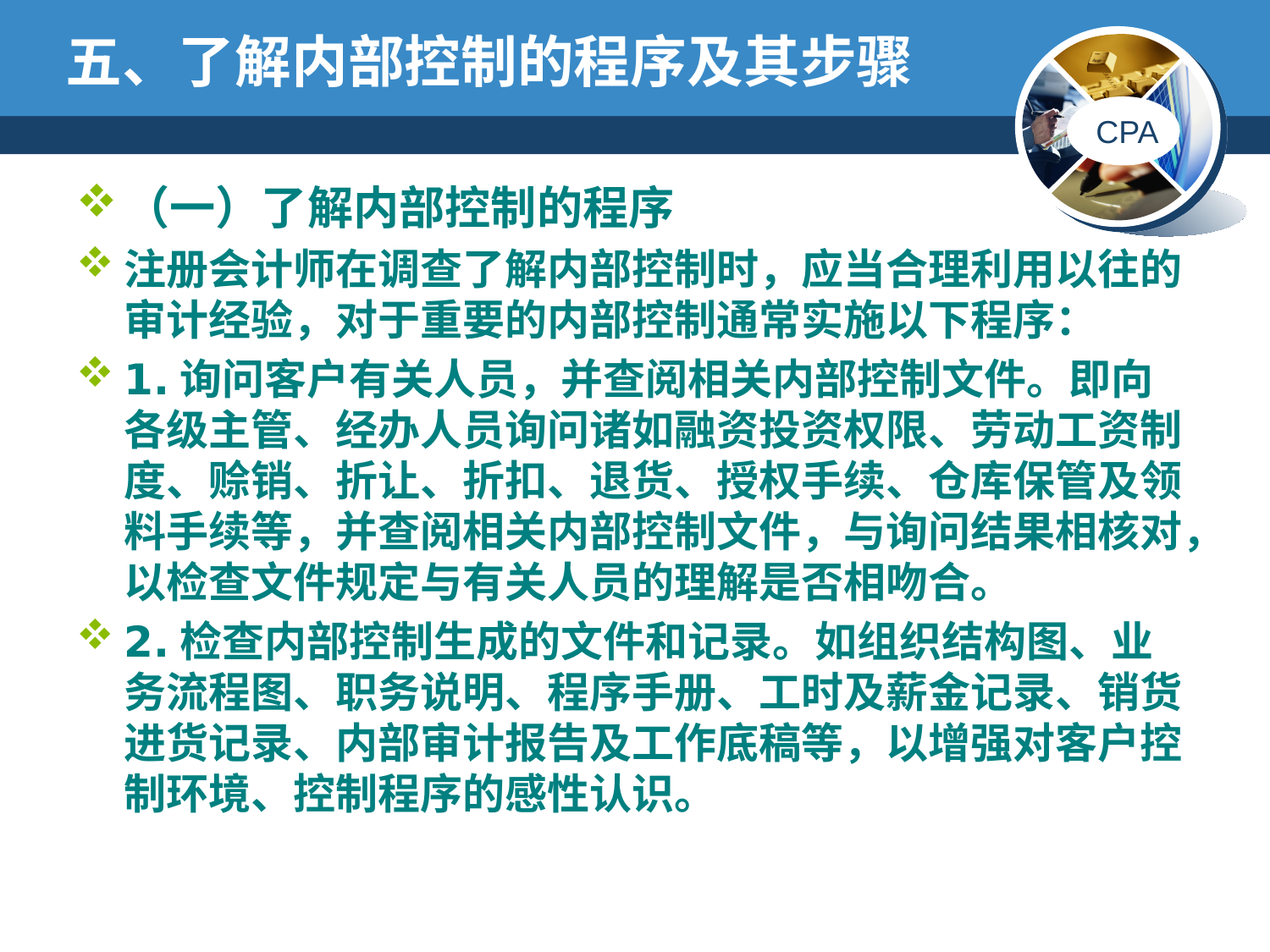

# 五、了解内部控制的程序及其步骤
（一）了解内部控制的程序
注册会计师在调查了解内部控制时，应当合理利用以往的审计经验，对于重要的内部控制通常实施以下程序：
1.询问客户有关人员，并查阅相关内部控制文件。即向各级主管、经办人员询问诸如融资投资权限、劳动工资制度、赊销、折让、折扣、退货、授权手续、仓库保管及领料手续等，并查阅相关内部控制文件，与询问结果相核对，以检查文件规定与有关人员的理解是否相吻合。
2.检查内部控制生成的文件和记录。如组织结构图、业务流程图、职务说明、程序手册、工时及薪金记录、销货进货记录、内部审计报告及工作底稿等，以增强对客户控制环境、控制程序的感性认识。